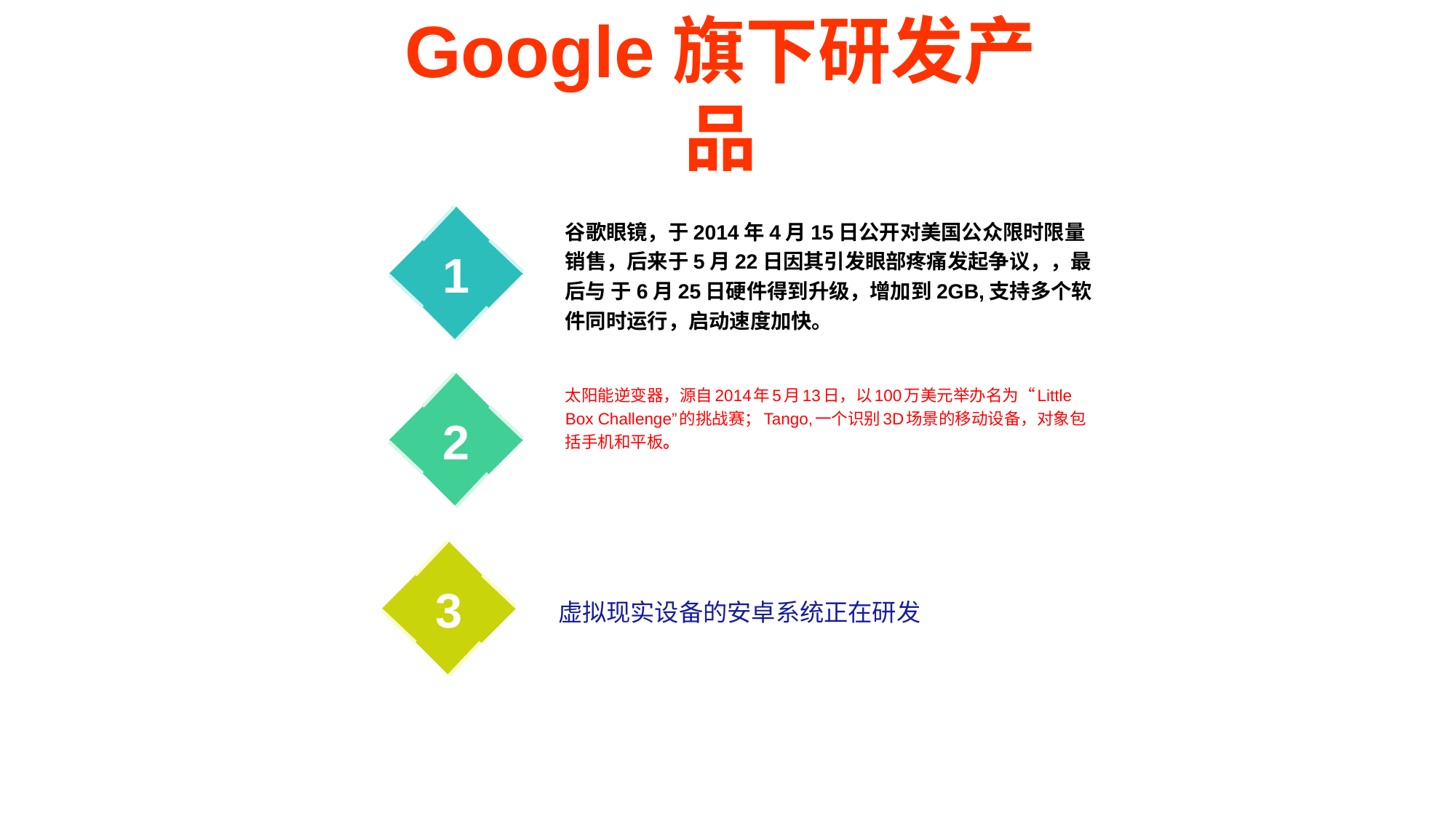

Google旗下研发产品
1
谷歌眼镜，于2014年4月15日公开对美国公众限时限量销售，后来于5月22日因其引发眼部疼痛发起争议，，最后与 于6月25日硬件得到升级，增加到2GB,支持多个软件同时运行，启动速度加快。
2
太阳能逆变器，源自2014年5月13日，以100万美元举办名为“Little Box Challenge”的挑战赛；Tango,一个识别3D场景的移动设备，对象包括手机和平板。
3
虚拟现实设备的安卓系统正在研发